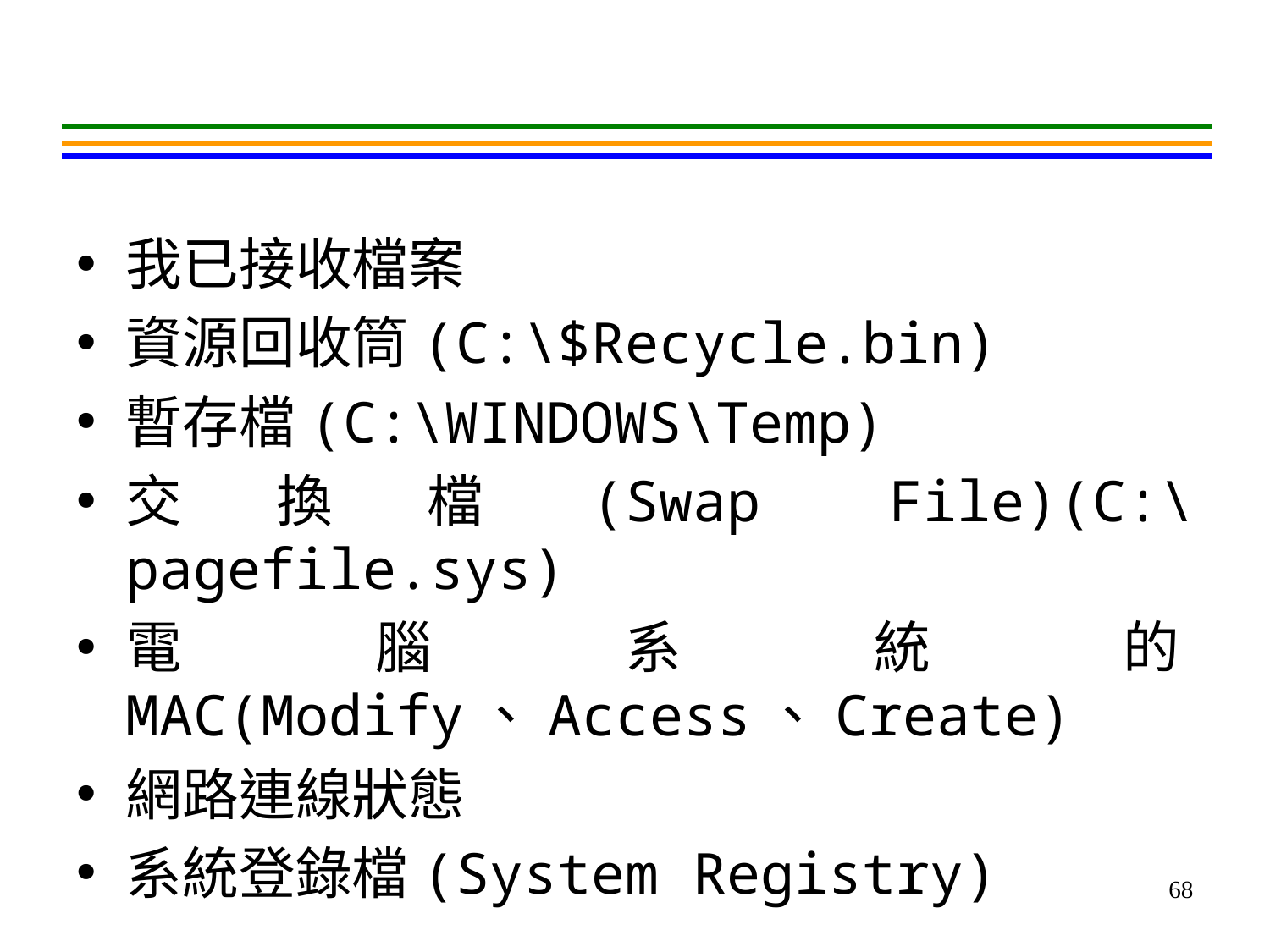

#
我已接收檔案
資源回收筒(C:\$Recycle.bin)
暫存檔(C:\WINDOWS\Temp)
交換檔(Swap File)(C:\pagefile.sys)
電腦系統的MAC(Modify、Access、Create)
網路連線狀態
系統登錄檔(System Registry)

68